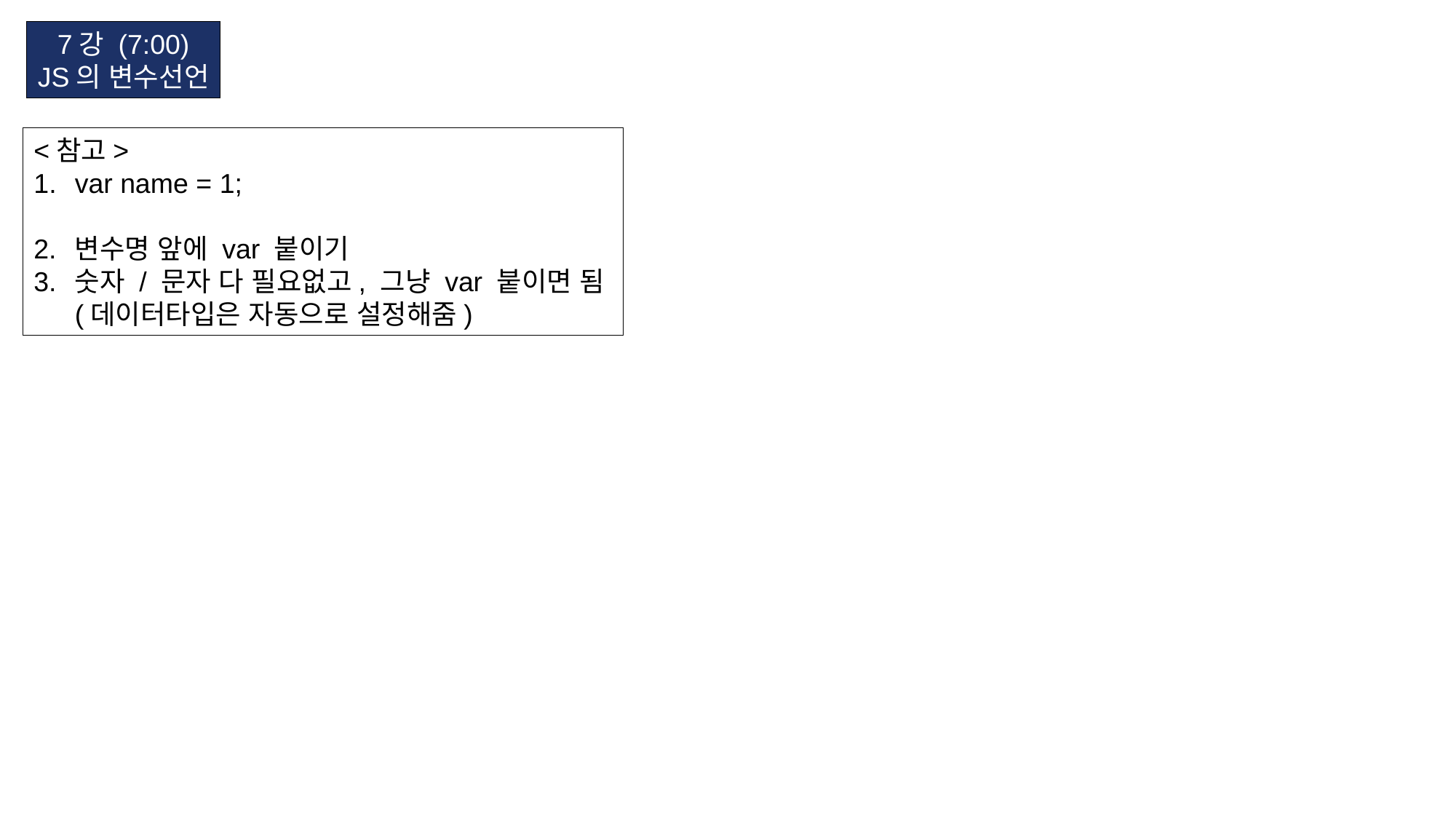

7강 (7:00)
JS의 변수선언
<참고>
var name = 1;

변수명 앞에 var 붙이기
숫자 / 문자 다 필요없고, 그냥 var 붙이면 됨
(데이터타입은 자동으로 설정해줌)